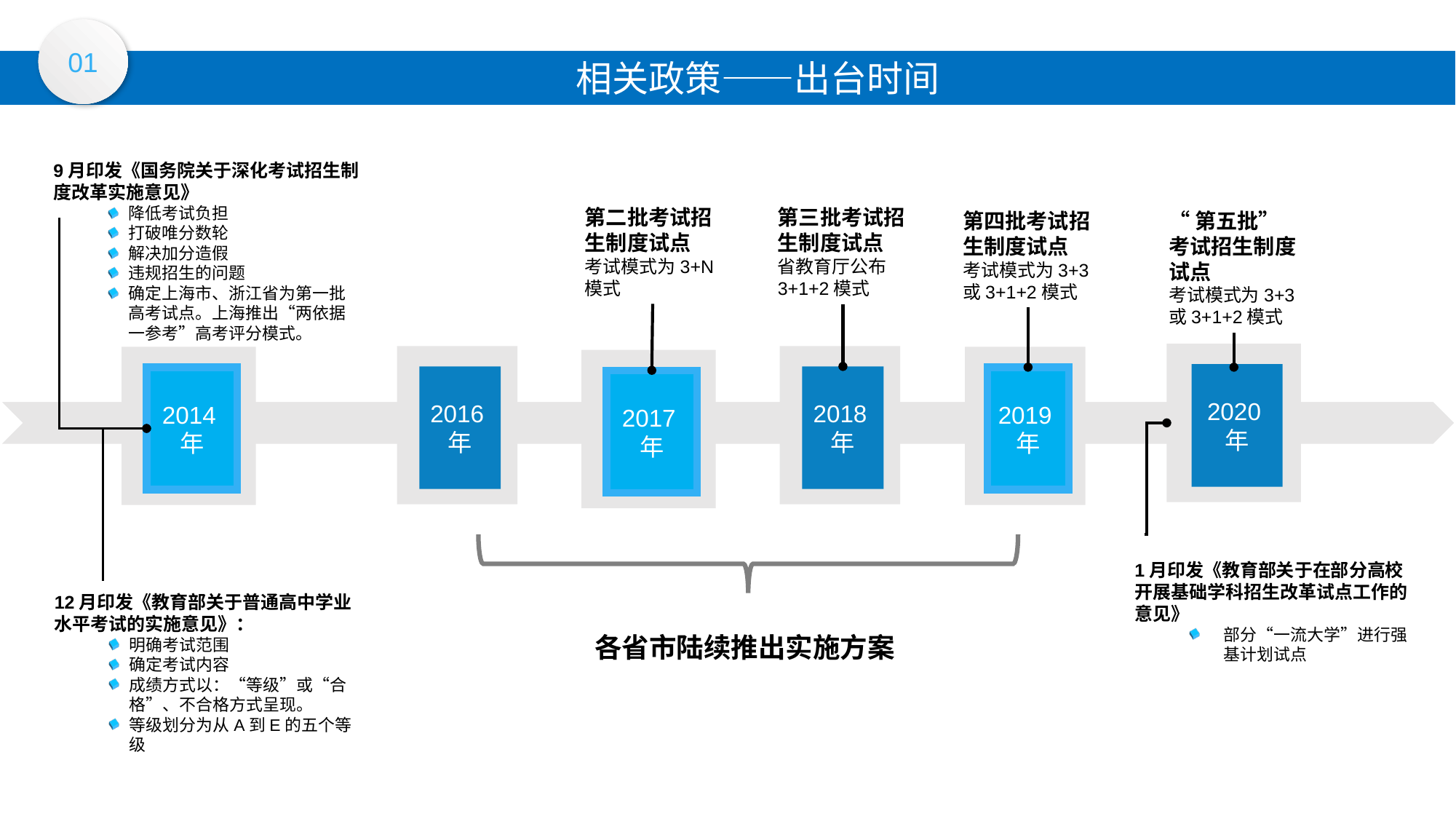

01
相关政策——出台时间
9月印发《国务院关于深化考试招生制度改革实施意见》
降低考试负担
打破唯分数轮
解决加分造假
违规招生的问题
确定上海市、浙江省为第一批高考试点。上海推出“两依据一参考”高考评分模式。

第二批考试招生制度试点
考试模式为3+N模式
第三批考试招生制度试点
省教育厅公布3+1+2模式
第四批考试招生制度试点
考试模式为3+3或3+1+2模式
“第五批” 考试招生制度试点
考试模式为3+3或3+1+2模式

2014年

2020年
2018年
2016年
2019年
2017年

1月印发《教育部关于在部分高校开展基础学科招生改革试点工作的意见》
部分“一流大学”进行强基计划试点

12月印发《教育部关于普通高中学业水平考试的实施意见》：
明确考试范围
确定考试内容
成绩方式以：“等级”或“合格”、不合格方式呈现。
等级划分为从A到E的五个等级

各省市陆续推出实施方案